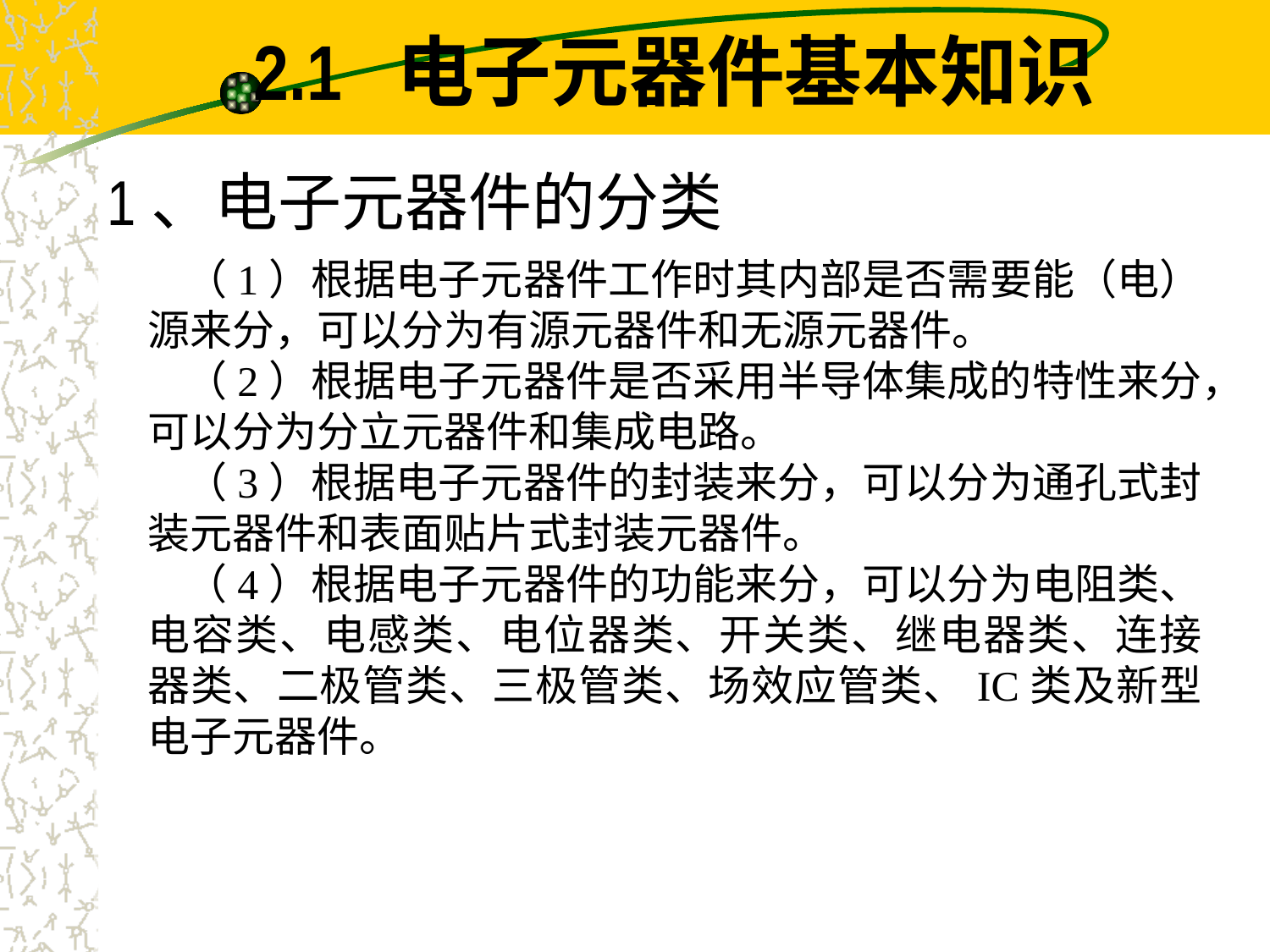

# 2.1  电子元器件基本知识
1、电子元器件的分类
（1）根据电子元器件工作时其内部是否需要能（电）源来分，可以分为有源元器件和无源元器件。
（2）根据电子元器件是否采用半导体集成的特性来分，可以分为分立元器件和集成电路。
（3）根据电子元器件的封装来分，可以分为通孔式封装元器件和表面贴片式封装元器件。
（4）根据电子元器件的功能来分，可以分为电阻类、电容类、电感类、电位器类、开关类、继电器类、连接器类、二极管类、三极管类、场效应管类、IC类及新型电子元器件。